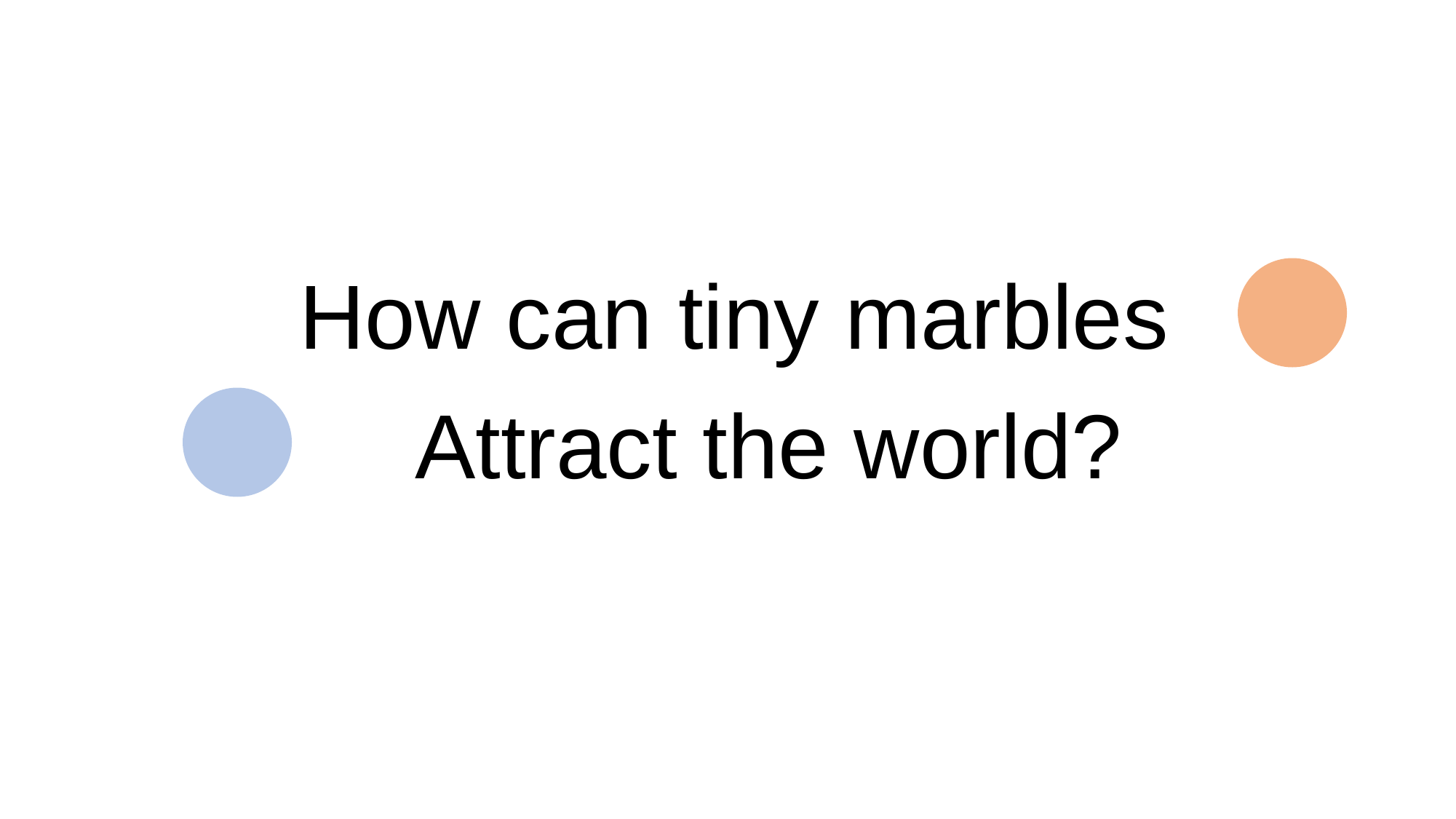

# Jelle’s Marble Runs
How can tiny marbles

Attract the world?

PB20000296 郑滕飞